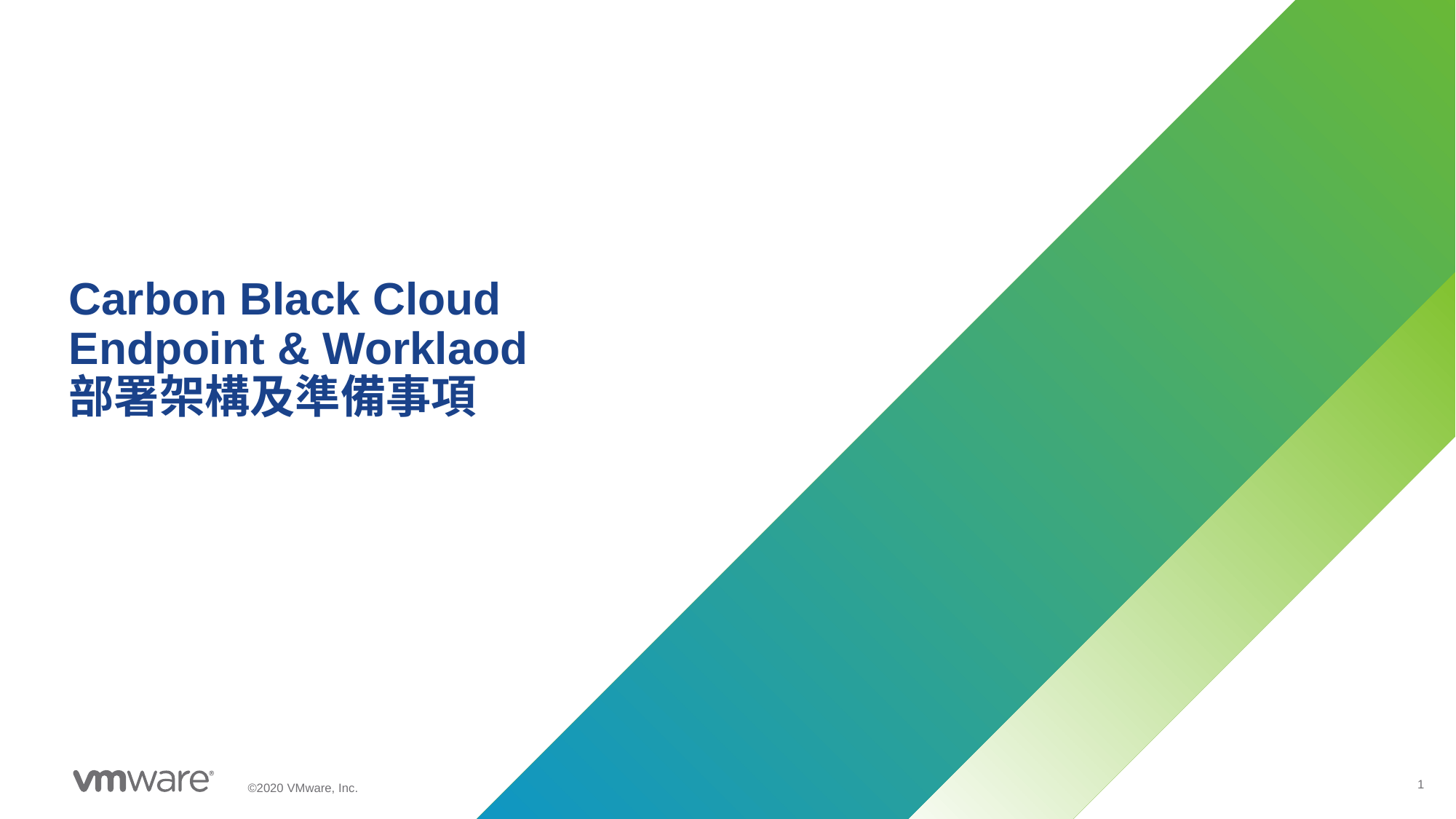

# Carbon Black Cloud Endpoint & Worklaod 部署架構及準備事項
1